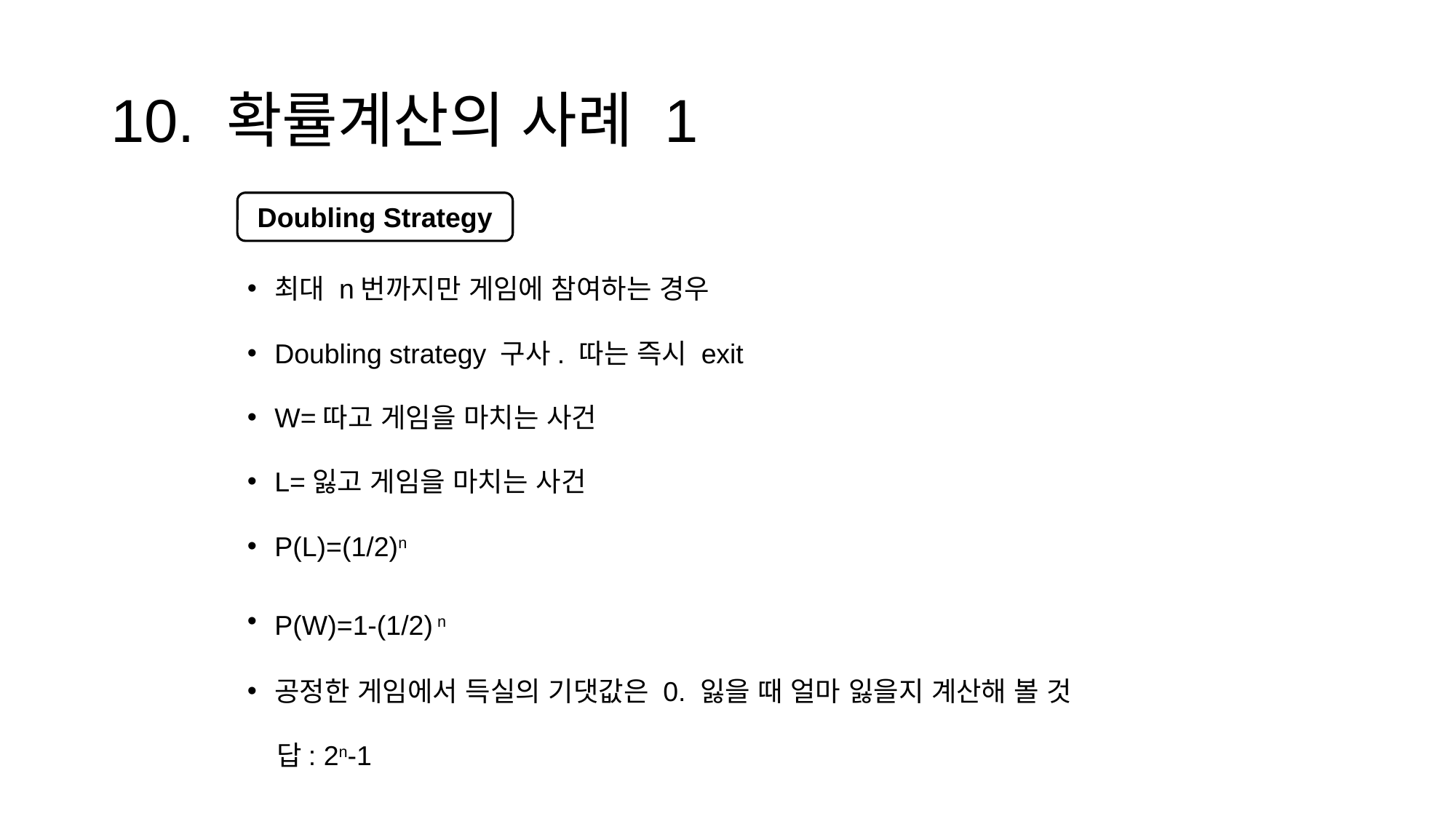

# 10. 확률계산의 사례 1

최대 n번까지만 게임에 참여하는 경우
Doubling strategy 구사. 따는 즉시 exit
W=따고 게임을 마치는 사건
L=잃고 게임을 마치는 사건
P(L)=(1/2)n
P(W)=1-(1/2) n
공정한 게임에서 득실의 기댓값은 0. 잃을 때 얼마 잃을지 계산해 볼 것
   답: 2n-1
Doubling Strategy